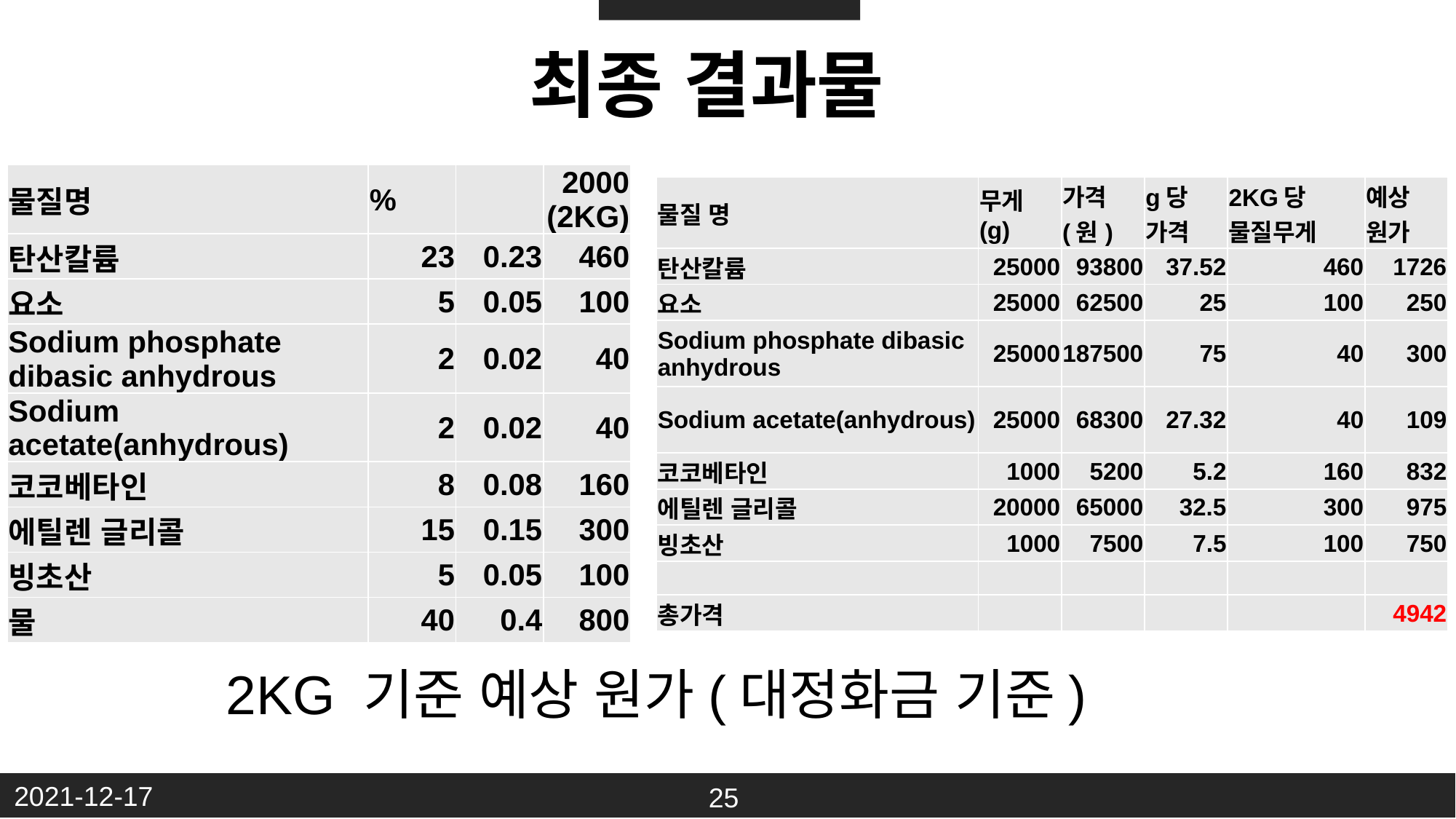

최종 결과물
| 물질명 | % |  | 2000 (2KG) |
| --- | --- | --- | --- |
| 탄산칼륨 | 23 | 0.23 | 460 |
| 요소 | 5 | 0.05 | 100 |
| Sodium phosphate dibasic anhydrous | 2 | 0.02 | 40 |
| Sodium acetate(anhydrous) | 2 | 0.02 | 40 |
| 코코베타인 | 8 | 0.08 | 160 |
| 에틸렌 글리콜 | 15 | 0.15 | 300 |
| 빙초산 | 5 | 0.05 | 100 |
| 물 | 40 | 0.4 | 800 |
| 물질 명 | 무게(g) | 가격(원) | g당 가격 | 2KG당 물질무게 | 예상 원가 |
| --- | --- | --- | --- | --- | --- |
| 탄산칼륨 | 25000 | 93800 | 37.52 | 460 | 1726 |
| 요소 | 25000 | 62500 | 25 | 100 | 250 |
| Sodium phosphate dibasic anhydrous | 25000 | 187500 | 75 | 40 | 300 |
| Sodium acetate(anhydrous) | 25000 | 68300 | 27.32 | 40 | 109 |
| 코코베타인 | 1000 | 5200 | 5.2 | 160 | 832 |
| 에틸렌 글리콜 | 20000 | 65000 | 32.5 | 300 | 975 |
| 빙초산 | 1000 | 7500 | 7.5 | 100 | 750 |
|  |  |  |  |  |  |
| 총가격 |  |  |  |  | 4942 |
2KG 기준 예상 원가(대정화금 기준)